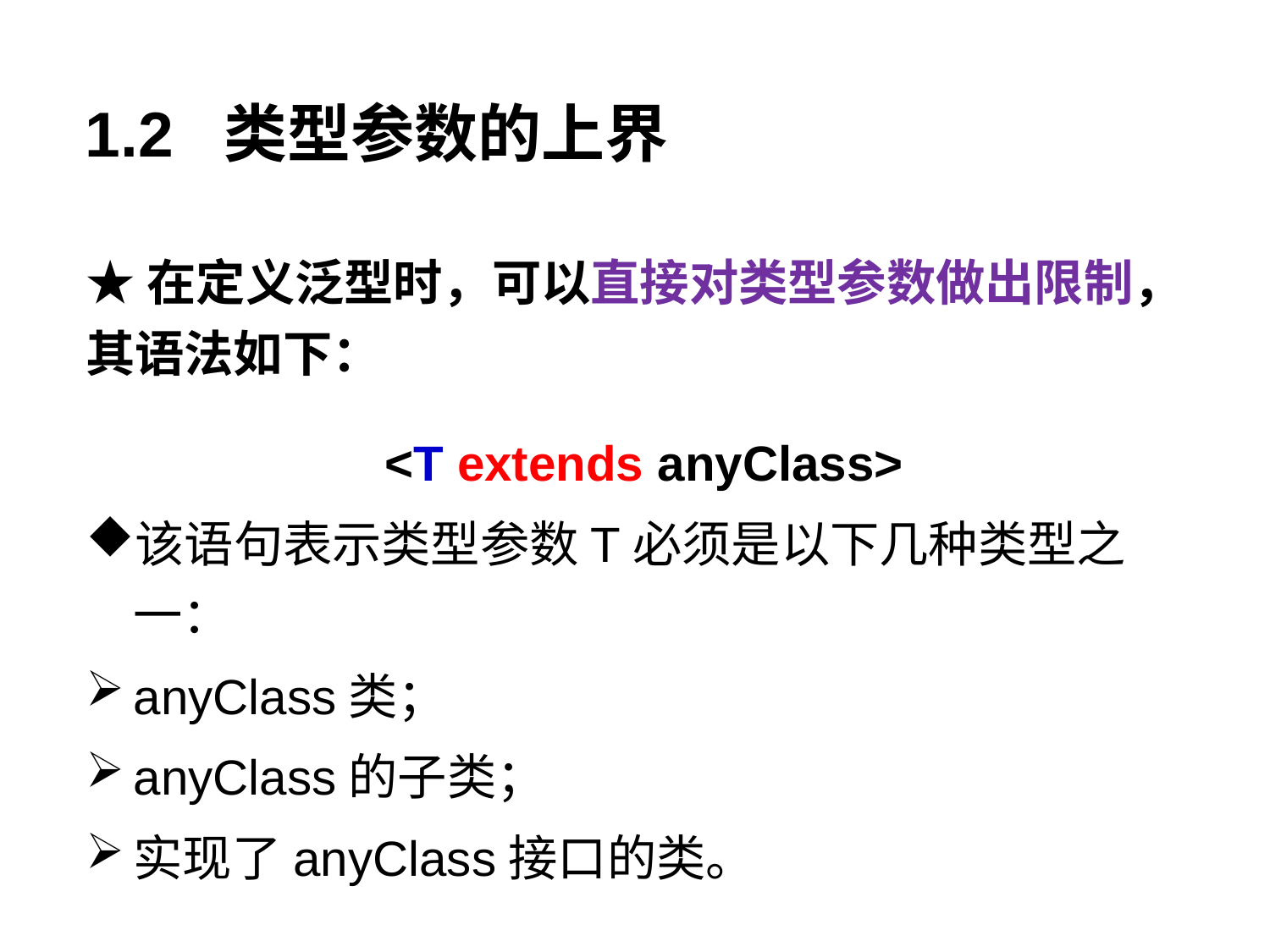

# 1.2  类型参数的上界
★在定义泛型时，可以直接对类型参数做出限制，其语法如下：

<T extends anyClass>
该语句表示类型参数T必须是以下几种类型之一：
anyClass类；
anyClass的子类；
实现了anyClass接口的类。